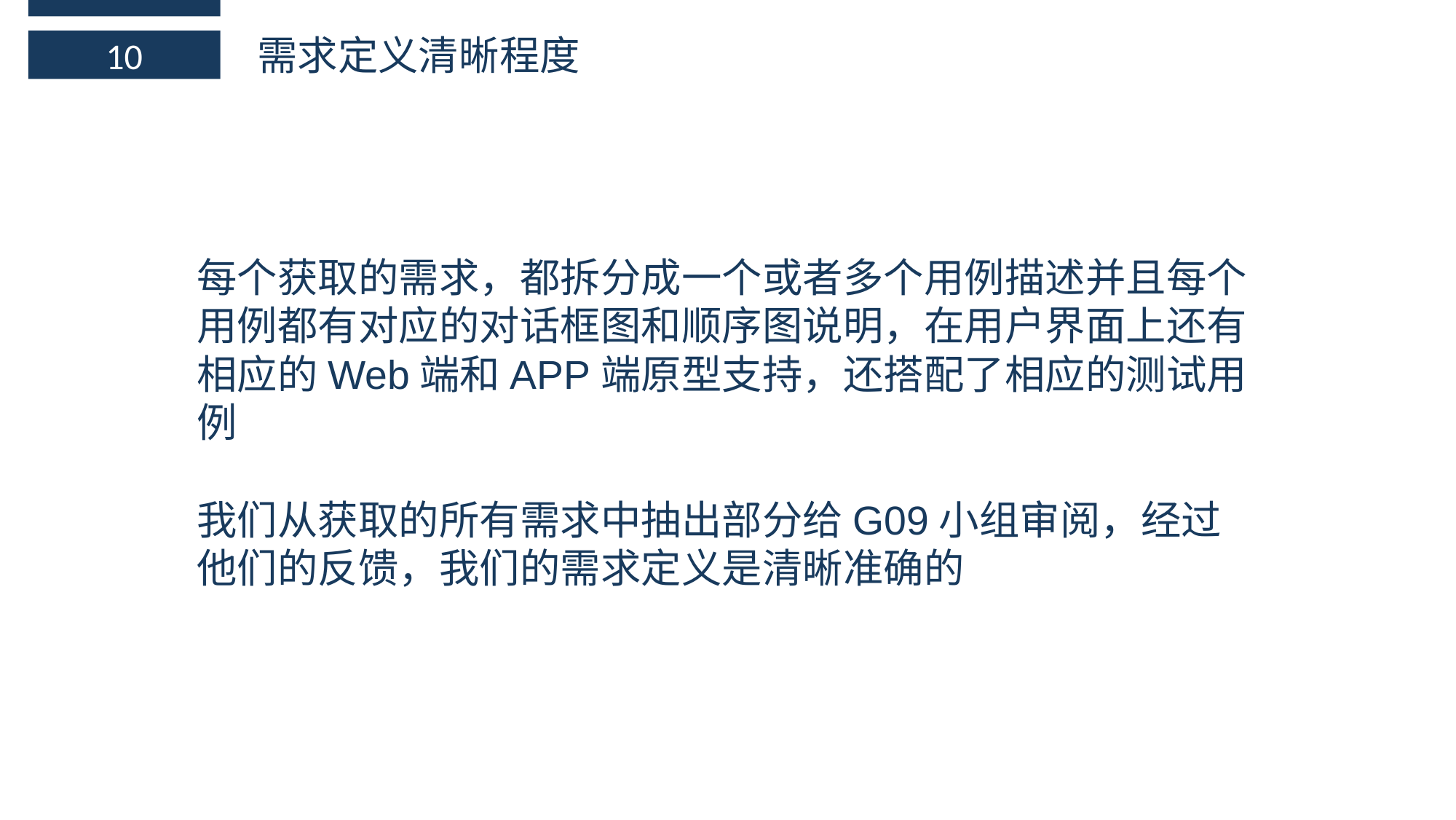

需求定义清晰程度
10
每个获取的需求，都拆分成一个或者多个用例描述并且每个用例都有对应的对话框图和顺序图说明，在用户界面上还有相应的Web端和APP端原型支持，还搭配了相应的测试用例

我们从获取的所有需求中抽出部分给G09小组审阅，经过他们的反馈，我们的需求定义是清晰准确的